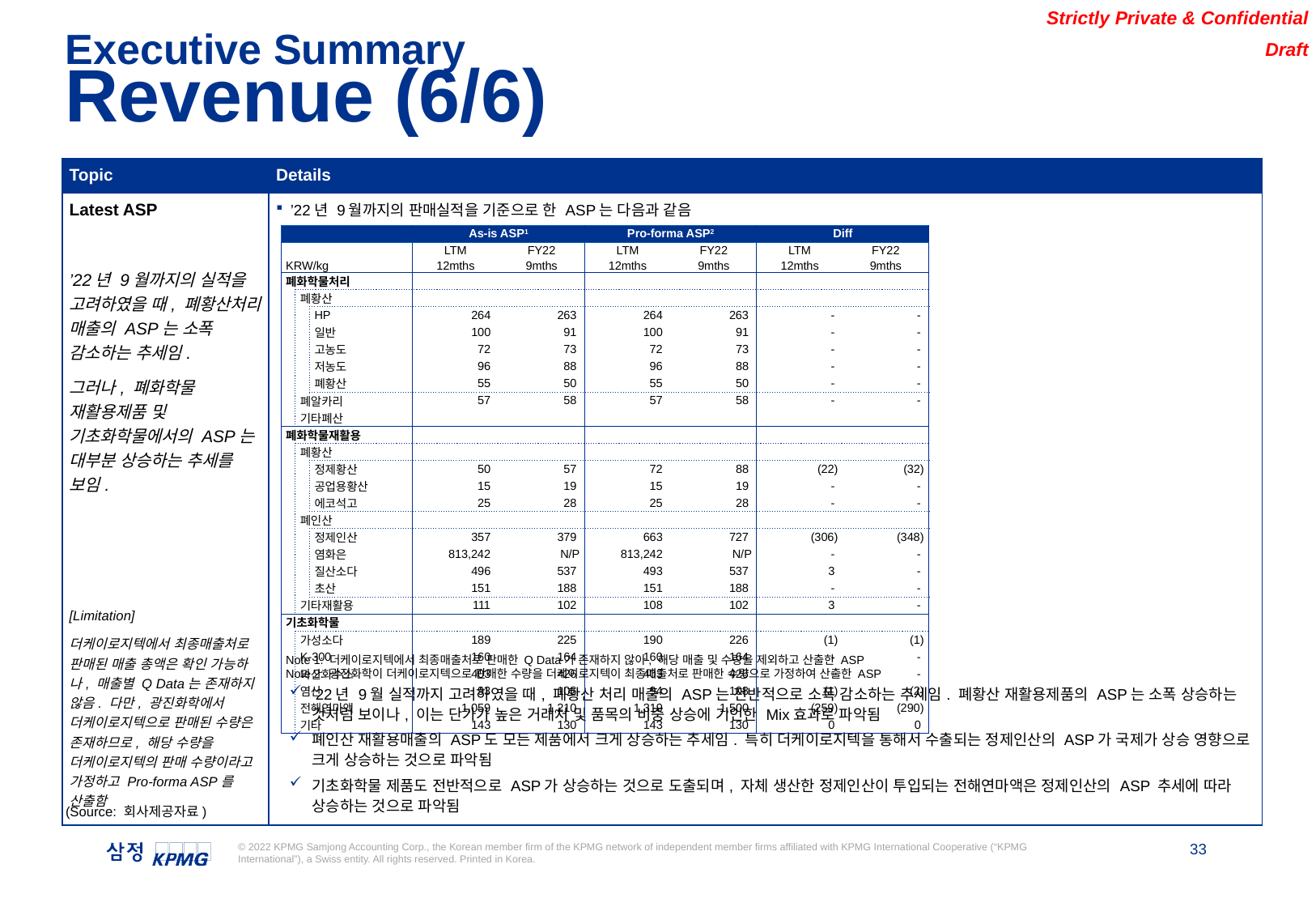

Executive Summary
Revenue (6/6)
| Topic | Details |
| --- | --- |
| Latest ASP ’22년 9월까지의 실적을 고려하였을 때, 폐황산처리 매출의 ASP는 소폭 감소하는 추세임. 그러나, 폐화학물 재활용제품 및 기초화학물에서의 ASP는 대부분 상승하는 추세를 보임. [Limitation] 더케이로지텍에서 최종매출처로 판매된 매출 총액은 확인 가능하나, 매출별 Q Data는 존재하지 않음. 다만, 광진화학에서 더케이로지텍으로 판매된 수량은 존재하므로, 해당 수량을 더케이로지텍의 판매 수량이라고 가정하고 Pro-forma ASP를 산출함 | ’22년 9월까지의 판매실적을 기준으로 한 ASP는 다음과 같음 ’22년 9월 실적까지 고려하였을 때, 폐황산 처리 매출의 ASP는 전반적으로 소폭 감소하는 추세임. 폐황산 재활용제품의 ASP는 소폭 상승하는 것처럼 보이나, 이는 단가가 높은 거래처 및 품목의 비중 상승에 기인한 Mix효과로 파악됨 폐인산 재활용매출의 ASP도 모든 제품에서 크게 상승하는 추세임. 특히 더케이로지텍을 통해서 수출되는 정제인산의 ASP가 국제가 상승 영향으로 크게 상승하는 것으로 파악됨 기초화학물 제품도 전반적으로 ASP가 상승하는 것으로 도출되며, 자체 생산한 정제인산이 투입되는 전해연마액은 정제인산의 ASP 추세에 따라 상승하는 것으로 파악됨 |
|  |  |  | As-is ASP1 |  | Pro-forma ASP2 |  | Diff |  |
| --- | --- | --- | --- | --- | --- | --- | --- | --- |
|  |  |  | LTM | FY22 | LTM | FY22 | LTM | FY22 |
| KRW/kg |  |  | 12mths | 9mths | 12mths | 9mths | 12mths | 9mths |
| 폐화학물처리 |  |  |  |  |  |  |  |  |
|  | 폐황산 |  |  |  |  |  |  |  |
|  |  | HP | 264 | 263 | 264 | 263 | - | - |
|  |  | 일반 | 100 | 91 | 100 | 91 | - | - |
|  |  | 고농도 | 72 | 73 | 72 | 73 | - | - |
|  |  | 저농도 | 96 | 88 | 96 | 88 | - | - |
|  |  | 폐황산 | 55 | 50 | 55 | 50 | - | - |
|  | 폐알카리 |  | 57 | 58 | 57 | 58 | - | - |
|  | 기타폐산 |  |  |  |  |  |  |  |
| 폐화학물재활용 |  |  |  |  |  |  |  |  |
|  | 폐황산 |  |  |  |  |  |  |  |
|  |  | 정제황산 | 50 | 57 | 72 | 88 | (22) | (32) |
|  |  | 공업용황산 | 15 | 19 | 15 | 19 | - | - |
|  |  | 에코석고 | 25 | 28 | 25 | 28 | - | - |
|  | 폐인산 |  |  |  |  |  |  |  |
|  |  | 정제인산 | 357 | 379 | 663 | 727 | (306) | (348) |
|  |  | 염화은 | 813,242 | N/P | 813,242 | N/P | - | - |
|  |  | 질산소다 | 496 | 537 | 493 | 537 | 3 | - |
|  |  | 초산 | 151 | 188 | 151 | 188 | - | - |
|  | 기타재활용 |  | 111 | 102 | 108 | 102 | 3 | - |
| 기초화학물 |  |  |  |  |  |  |  |  |
|  | 가성소다 |  | 189 | 225 | 190 | 226 | (1) | (1) |
|  | K-300 |  | 160 | 164 | 160 | 164 | - | - |
|  | 과산화수소 |  | 403 | 426 | 403 | 426 | - | - |
|  | 염산 |  | 93 | 106 | 94 | 108 | (1) | (2) |
|  | 전해연마액 |  | 1,059 | 1,210 | 1,319 | 1,500 | (259) | (290) |
|  | 기타 |  | 143 | 130 | 143 | 130 | 0 | 0 |
Note 1: 더케이로지텍에서 최종매출처로 판매한 Q Data가 존재하지 않아, 해당 매출 및 수량을 제외하고 산출한 ASP
Note 2: 광진화학이 더케이로지텍으로 판매한 수량을 더케이로지텍이 최종매출처로 판매한 수량으로 가정하여 산출한 ASP
(Source: 회사제공자료)